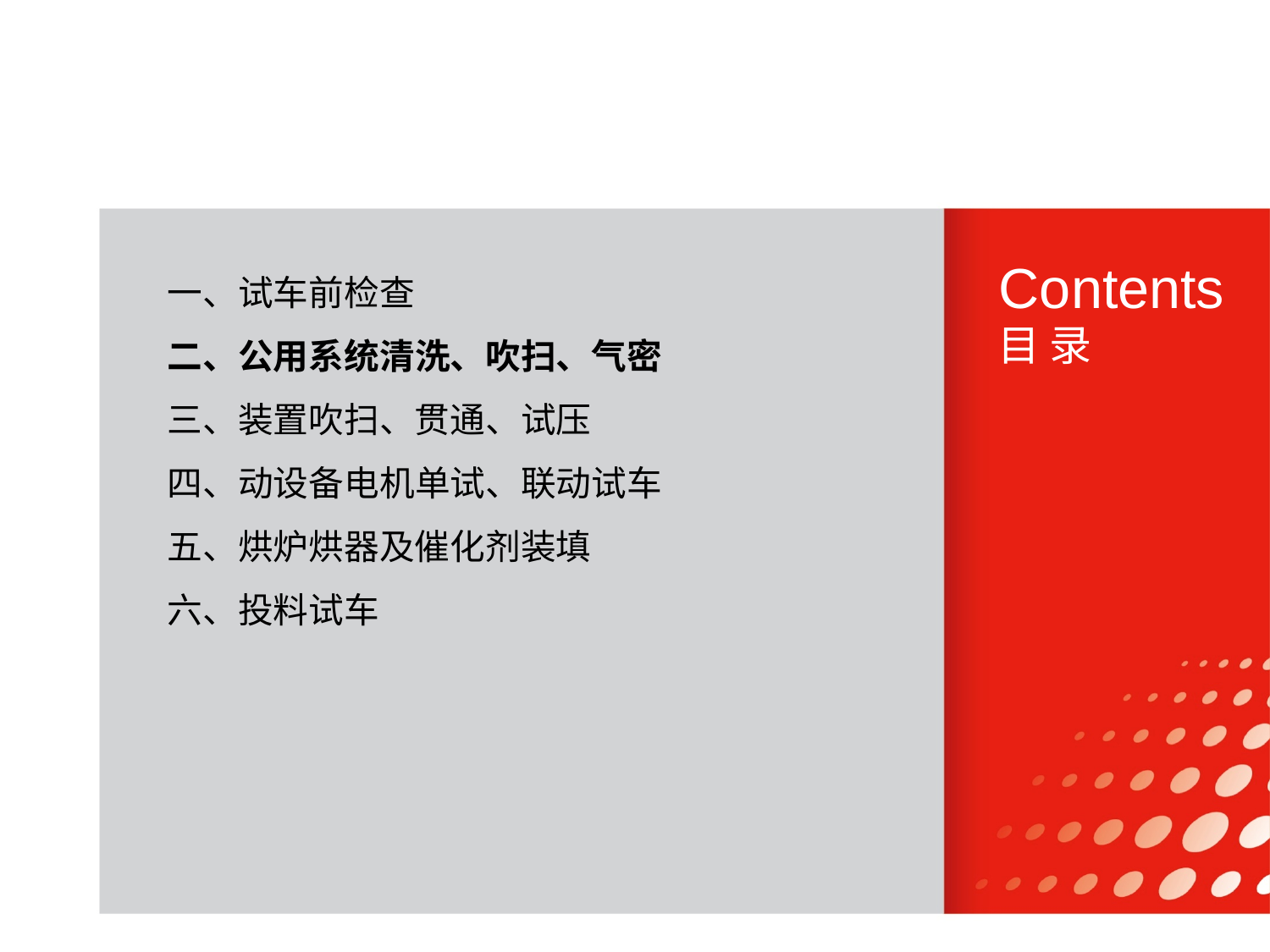

一、试车前检查
二、公用系统清洗、吹扫、气密
三、装置吹扫、贯通、试压
四、动设备电机单试、联动试车
五、烘炉烘器及催化剂装填
六、投料试车
Contents
目 录